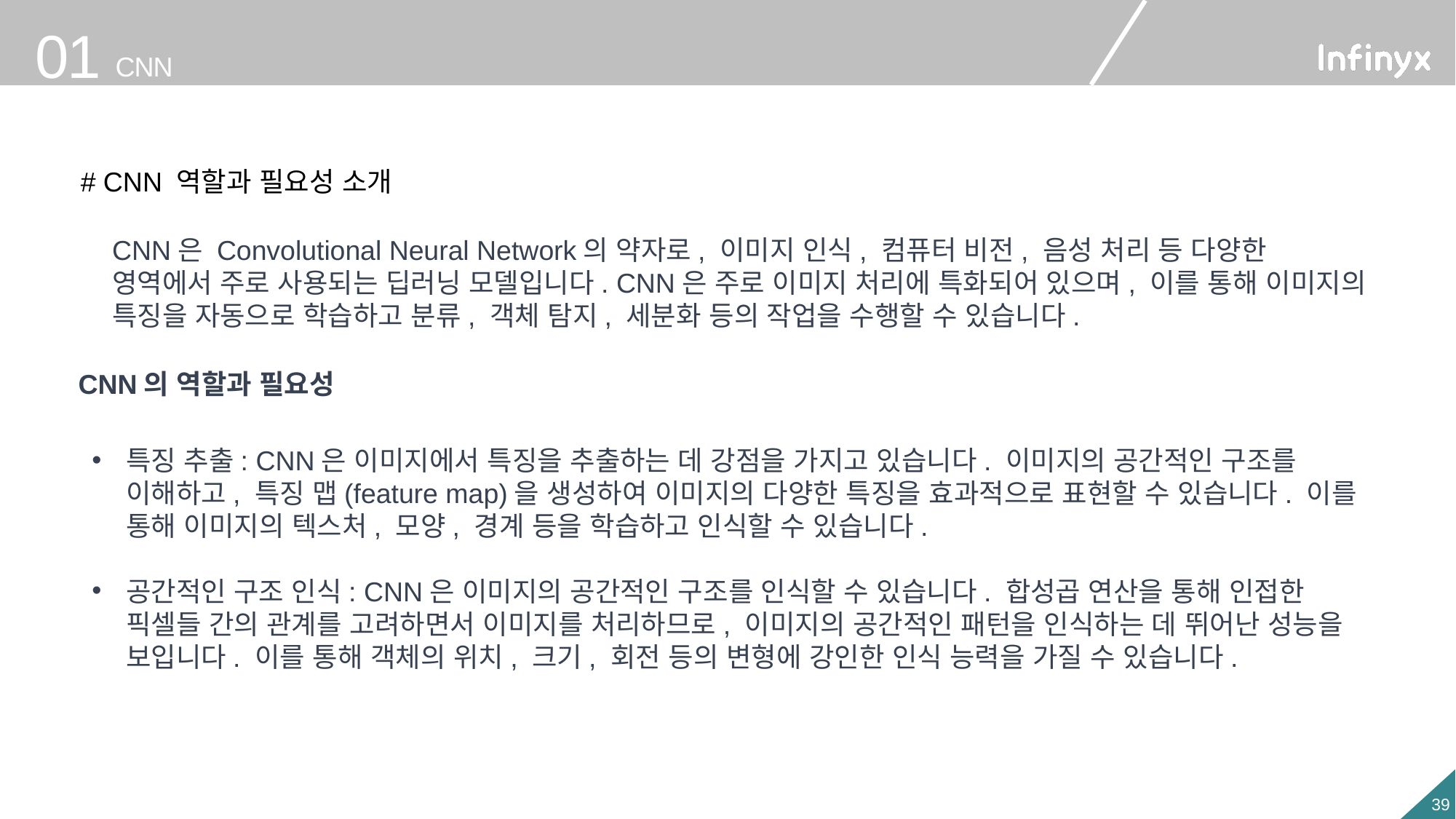

# CNN 역할과 필요성 소개
CNN은 Convolutional Neural Network의 약자로, 이미지 인식, 컴퓨터 비전, 음성 처리 등 다양한 영역에서 주로 사용되는 딥러닝 모델입니다. CNN은 주로 이미지 처리에 특화되어 있으며, 이를 통해 이미지의 특징을 자동으로 학습하고 분류, 객체 탐지, 세분화 등의 작업을 수행할 수 있습니다.
CNN의 역할과 필요성
특징 추출: CNN은 이미지에서 특징을 추출하는 데 강점을 가지고 있습니다. 이미지의 공간적인 구조를 이해하고, 특징 맵(feature map)을 생성하여 이미지의 다양한 특징을 효과적으로 표현할 수 있습니다. 이를 통해 이미지의 텍스처, 모양, 경계 등을 학습하고 인식할 수 있습니다.
공간적인 구조 인식: CNN은 이미지의 공간적인 구조를 인식할 수 있습니다. 합성곱 연산을 통해 인접한 픽셀들 간의 관계를 고려하면서 이미지를 처리하므로, 이미지의 공간적인 패턴을 인식하는 데 뛰어난 성능을 보입니다. 이를 통해 객체의 위치, 크기, 회전 등의 변형에 강인한 인식 능력을 가질 수 있습니다.